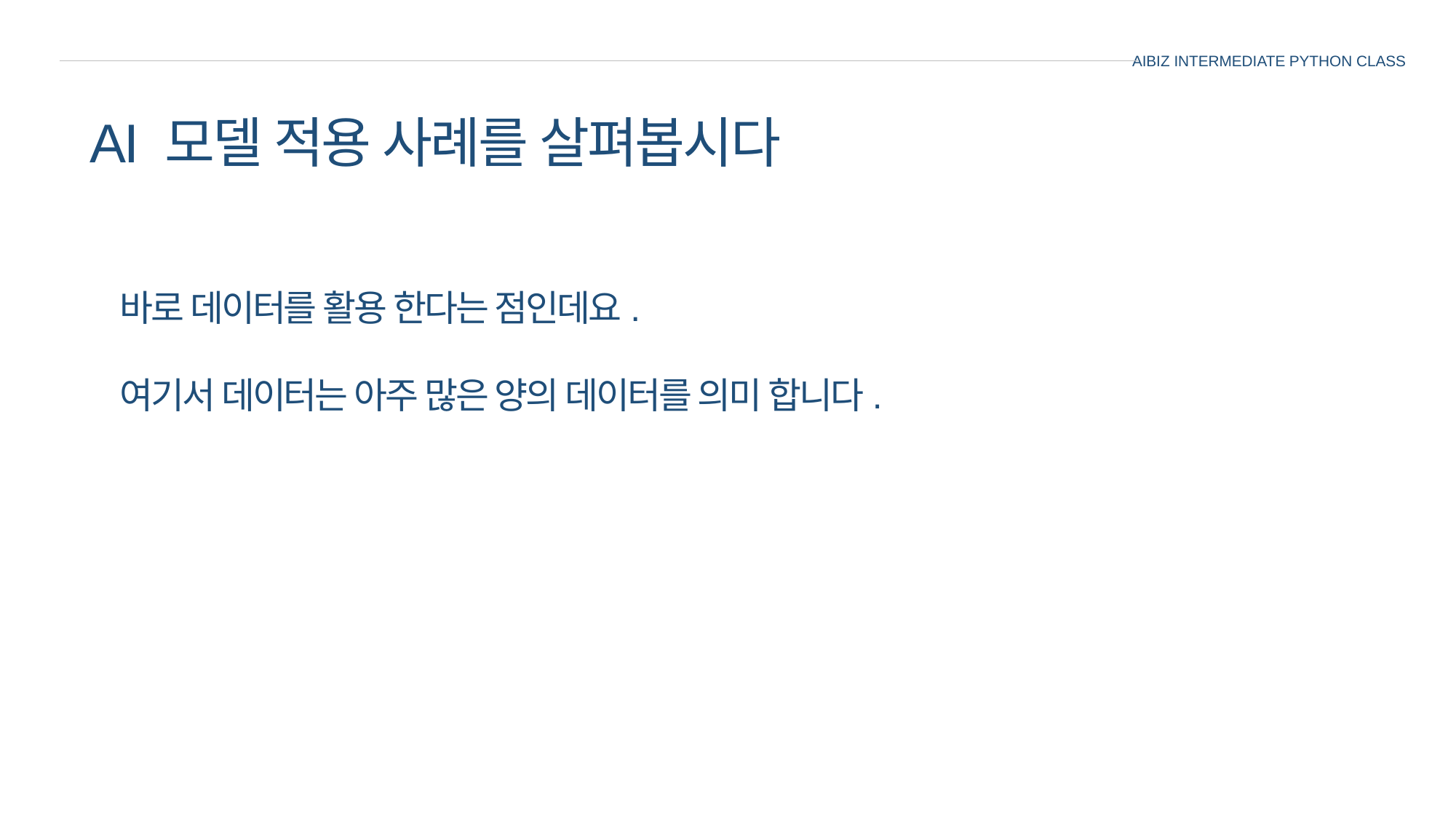

AIBIZ INTERMEDIATE PYTHON CLASS
AI 모델 적용 사례를 살펴봅시다
바로 데이터를 활용 한다는 점인데요.

여기서 데이터는 아주 많은 양의 데이터를 의미 합니다.